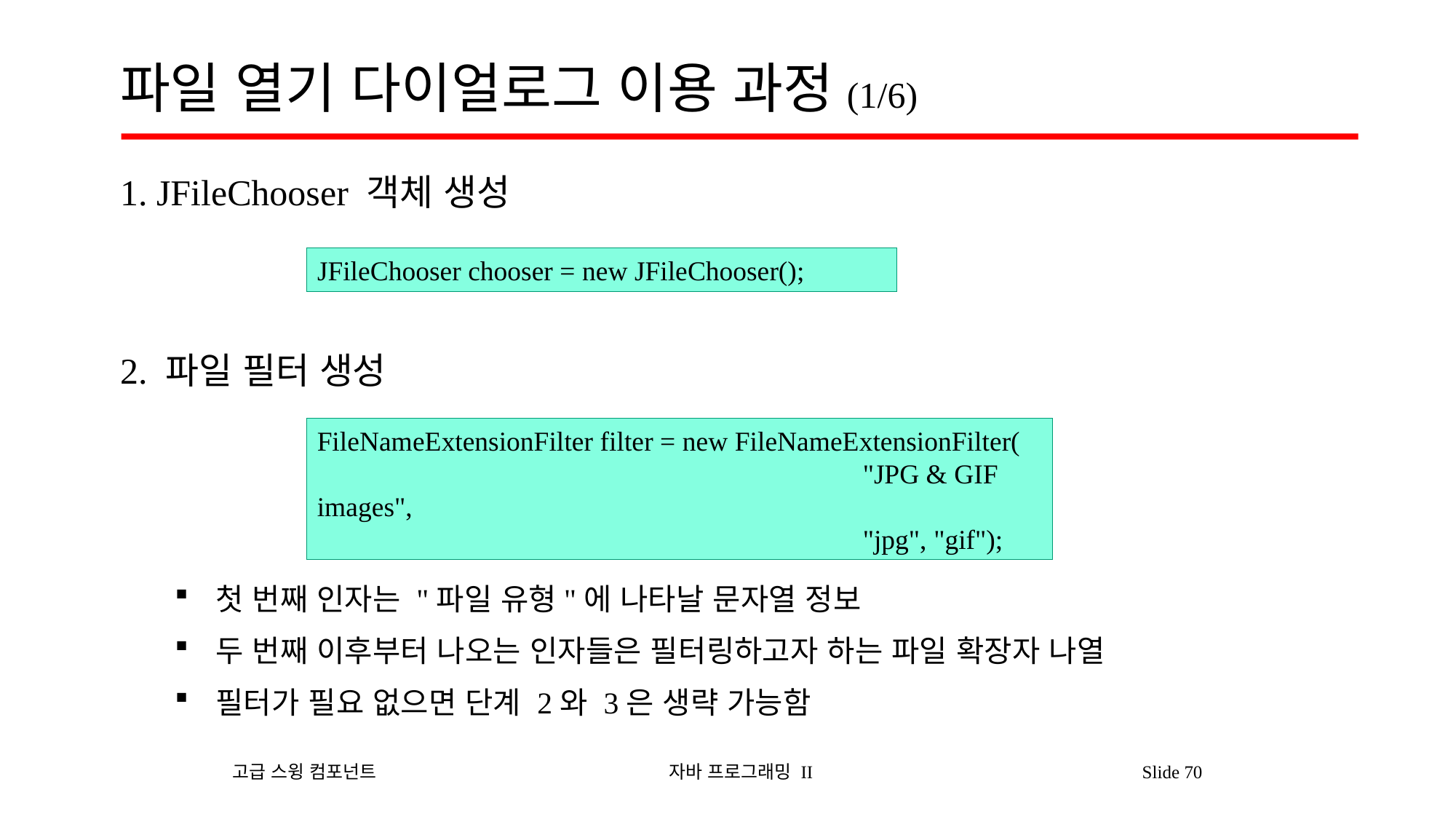

# 파일 열기 다이얼로그 이용 과정(1/6)
1. JFileChooser 객체 생성

2. 파일 필터 생성

첫 번째 인자는 "파일 유형"에 나타날 문자열 정보
두 번째 이후부터 나오는 인자들은 필터링하고자 하는 파일 확장자 나열
필터가 필요 없으면 단계 2와 3은 생략 가능함

JFileChooser chooser = new JFileChooser();
FileNameExtensionFilter filter = new FileNameExtensionFilter(
					"JPG & GIF images",
					"jpg", "gif");